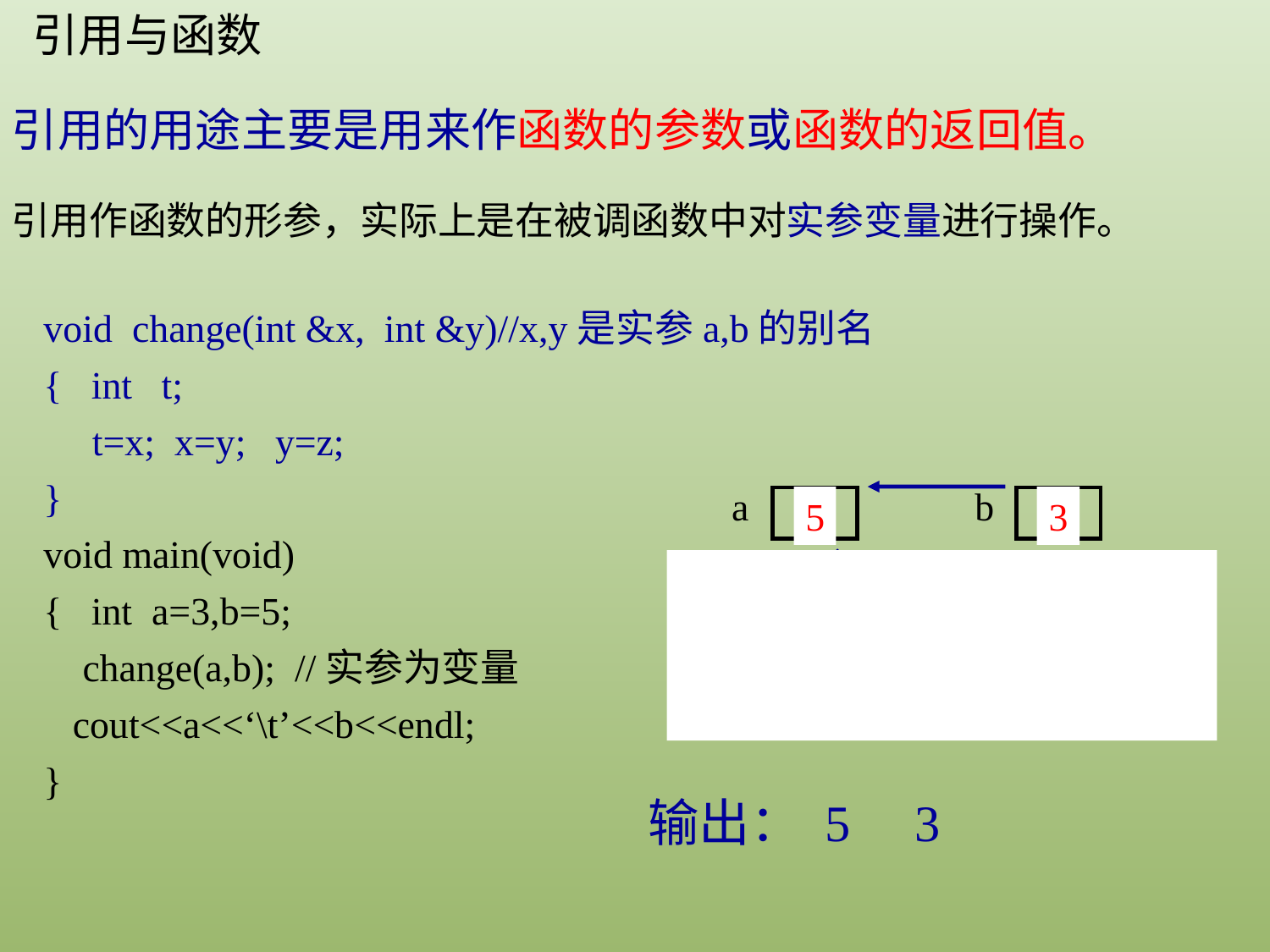

引用与函数
引用的用途主要是用来作函数的参数或函数的返回值。
引用作函数的形参，实际上是在被调函数中对实参变量进行操作。
void  change(int &x,  int &y)//x,y是实参a,b的别名
{   int   t;
     t=x;  x=y;   y=z;
}
void main(void)
{   int  a=3,b=5;
    change(a,b);  //实参为变量
   cout<<a<<‘\t’<<b<<endl;
}
a
b
5
3
5

3

y
x

t
3

输出： 5     3
552